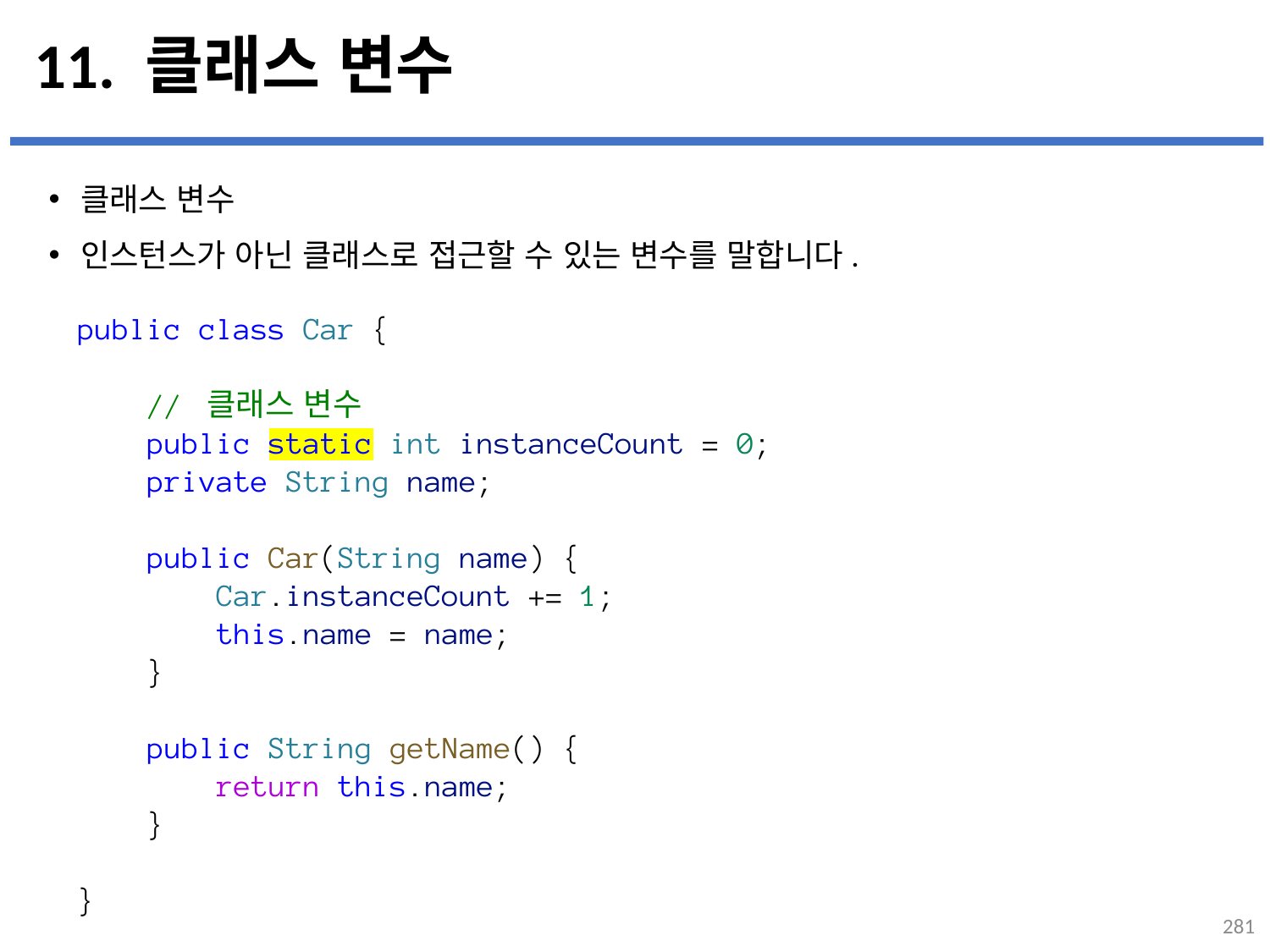

# 11. 클래스 변수
클래스 변수
인스턴스가 아닌 클래스로 접근할 수 있는 변수를 말합니다.
...

설명
public class Car {

    // 클래스 변수
    public static int instanceCount = 0;
    private String name;
    public Car(String name) {
        Car.instanceCount += 1;
        this.name = name;
    }
    public String getName() {
        return this.name;
    }
}
281